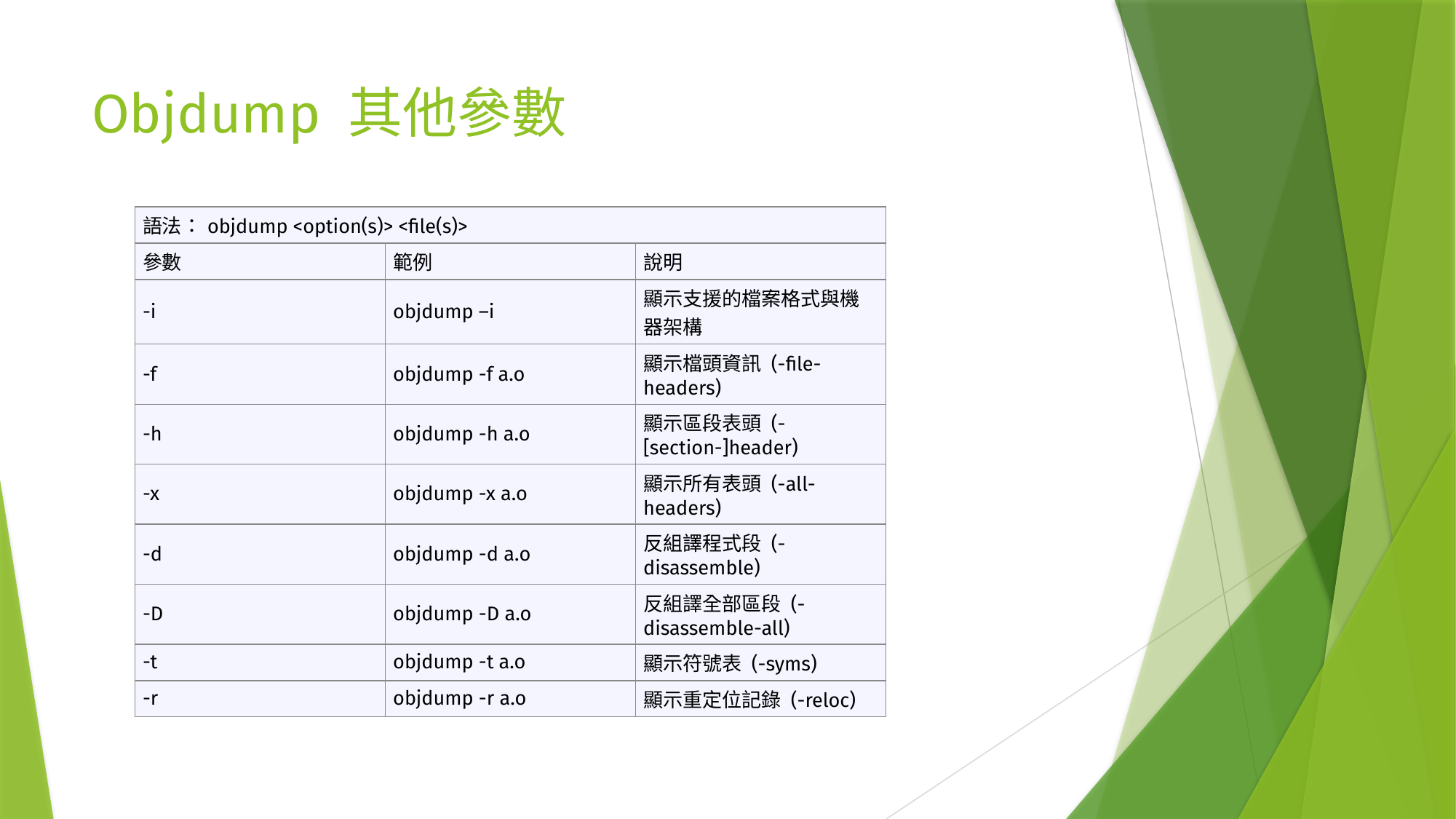

# Objdump 其他參數

| 語法：objdump <option(s)> <file(s)> |  |  |
| --- | --- | --- |
| 參數 | 範例 | 說明 |
| -i | objdump –i | 顯示支援的檔案格式與機器架構 |
| -f | objdump -f a.o | 顯示檔頭資訊 (-file-headers) |
| -h | objdump -h a.o | 顯示區段表頭 (-[section-]header) |
| -x | objdump -x a.o | 顯示所有表頭 (-all-headers) |
| -d | objdump -d a.o | 反組譯程式段 (-disassemble) |
| -D | objdump -D a.o | 反組譯全部區段 (-disassemble-all) |
| -t | objdump -t a.o | 顯示符號表 (-syms) |
| -r | objdump -r a.o | 顯示重定位記錄 (-reloc) |